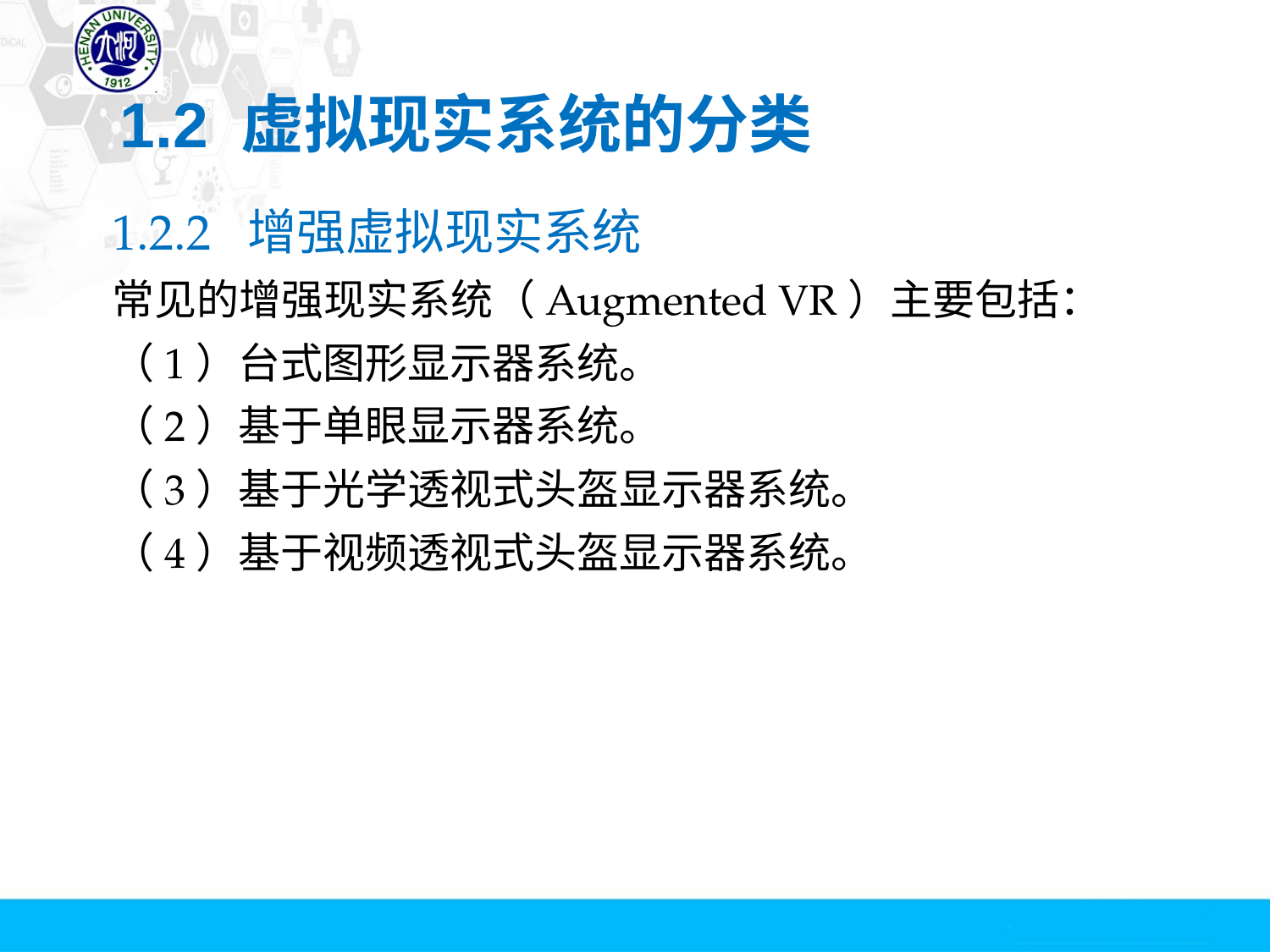

# 1.2 虚拟现实系统的分类
1.2.2  增强虚拟现实系统
常见的增强现实系统（Augmented VR）主要包括：
（1）台式图形显示器系统。
（2）基于单眼显示器系统。
（3）基于光学透视式头盔显示器系统。
（4）基于视频透视式头盔显示器系统。